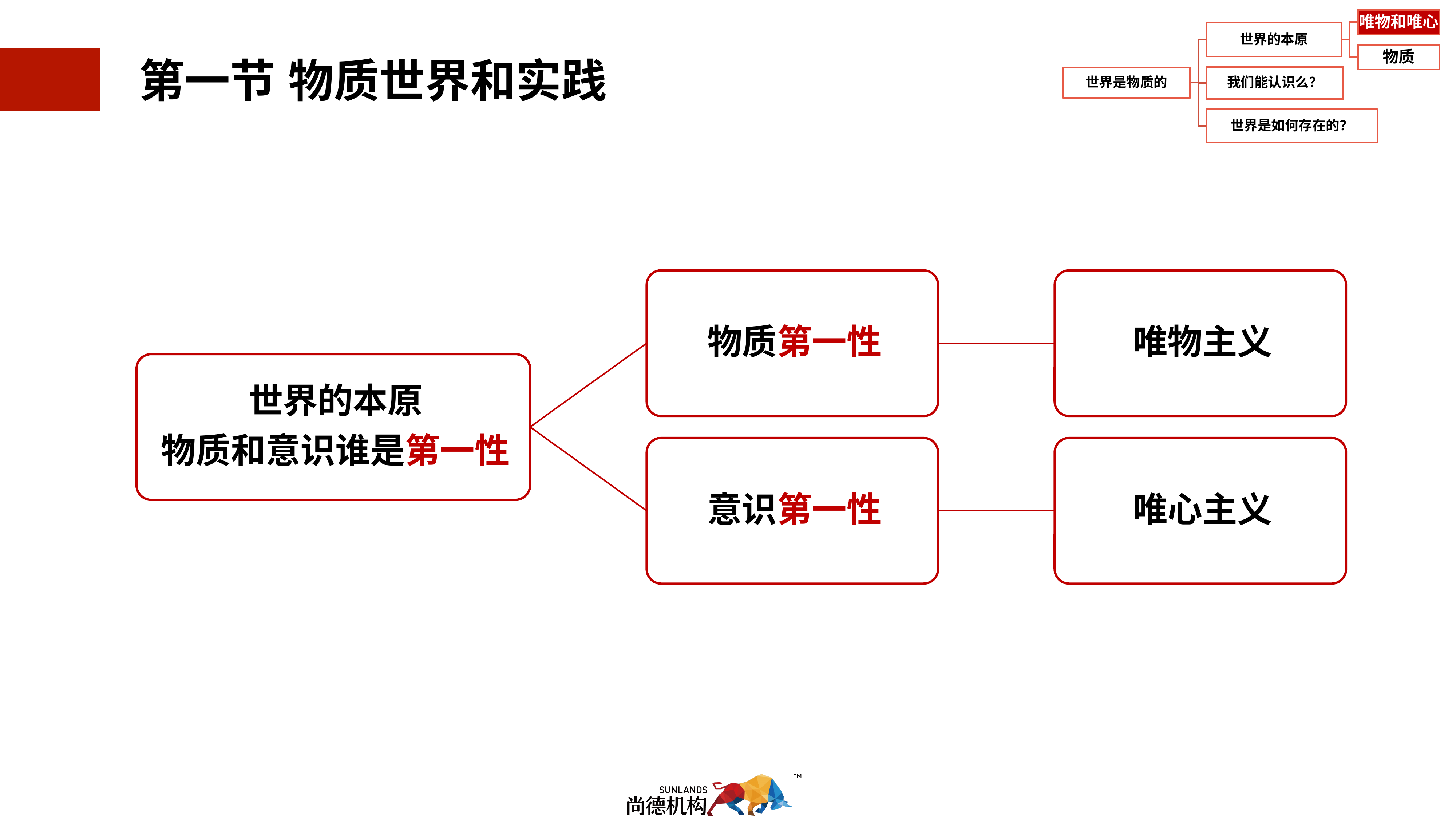

世界是物质的
世界的本原
唯物和唯心
物质
我们能认识么？
世界是如何存在的？
第一节 物质世界和实践
世界的本原
物质和意识谁是第一性

物质第一性

唯物主义

意识第一性

唯心主义